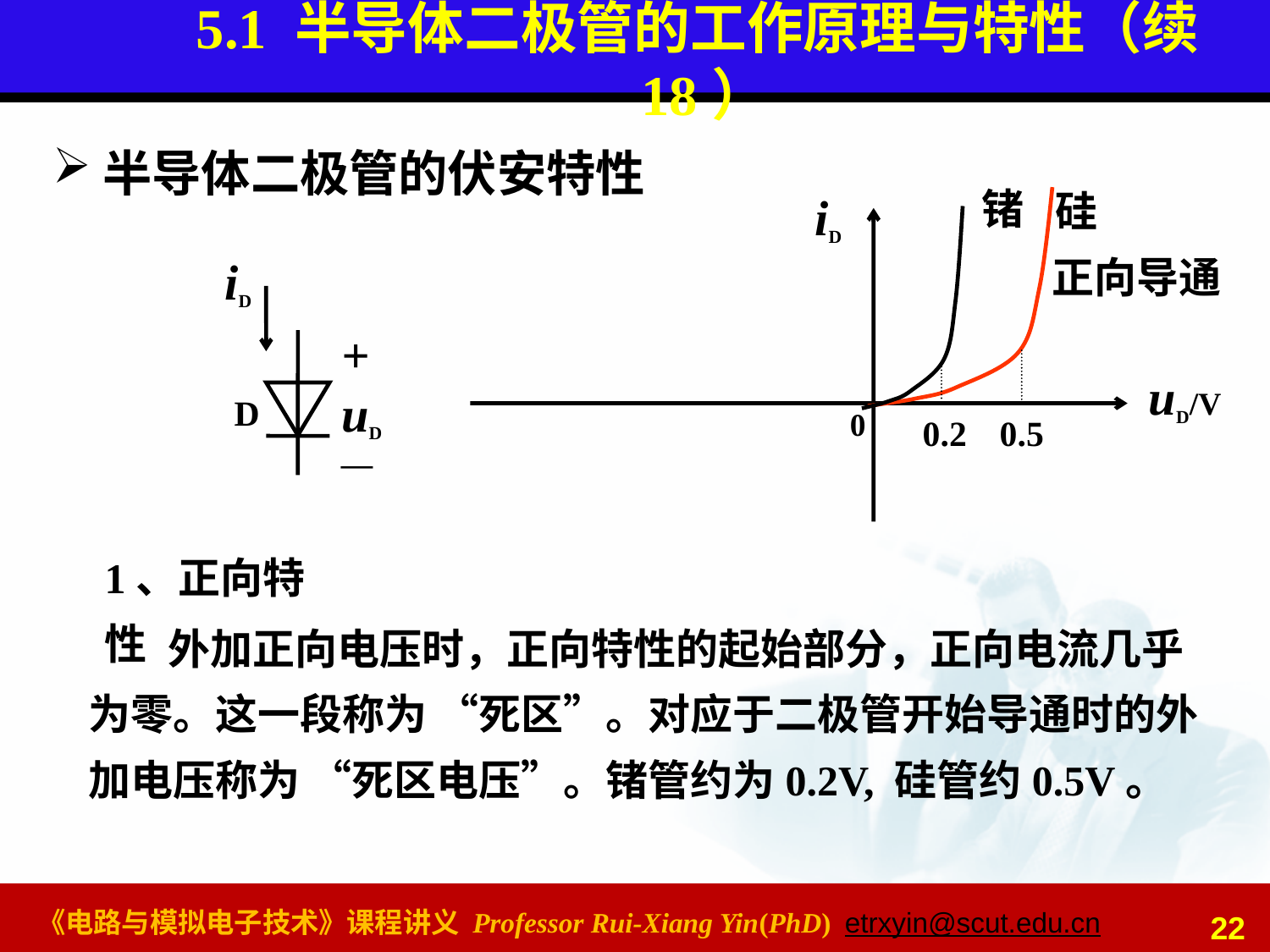

# 5.1 半导体二极管的工作原理与特性（续18）
半导体二极管的伏安特性
锗
硅
iD

uD/V
0

iD

+
uD
—

D
正向导通

0.2
0.5
1、正向特性
外加正向电压时，正向特性的起始部分，正向电流几乎为零。这一段称为 “死区”。对应于二极管开始导通时的外加电压称为 “死区电压”。锗管约为0.2V, 硅管约0.5V。
22